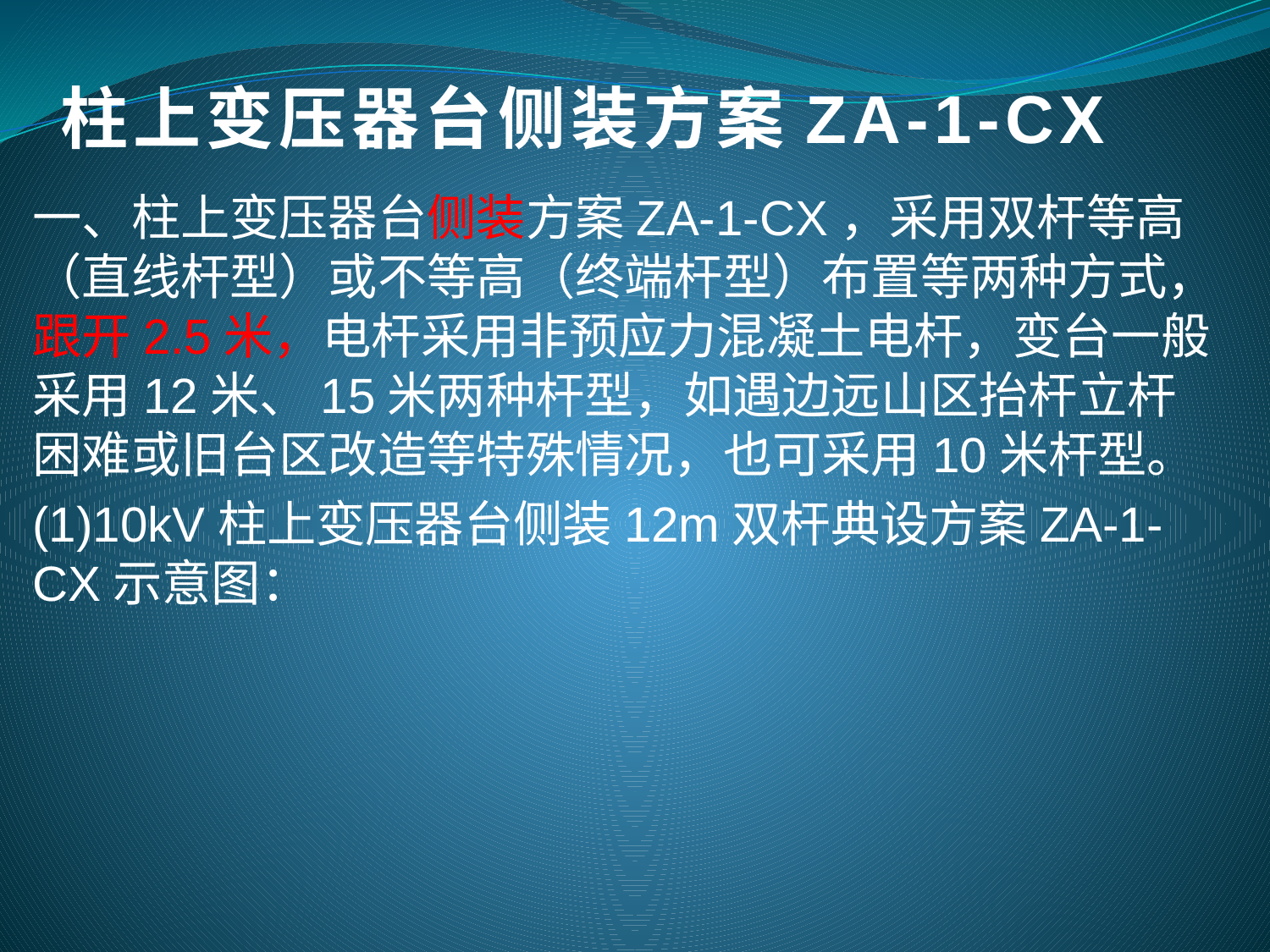

柱上变压器台侧装方案ZA-1-CX
一、柱上变压器台侧装方案ZA-1-CX，采用双杆等高（直线杆型）或不等高（终端杆型）布置等两种方式，跟开2.5米，电杆采用非预应力混凝土电杆，变台一般采用12米、15米两种杆型，如遇边远山区抬杆立杆困难或旧台区改造等特殊情况，也可采用10米杆型。
(1)10kV柱上变压器台侧装12m双杆典设方案ZA-1-CX示意图：